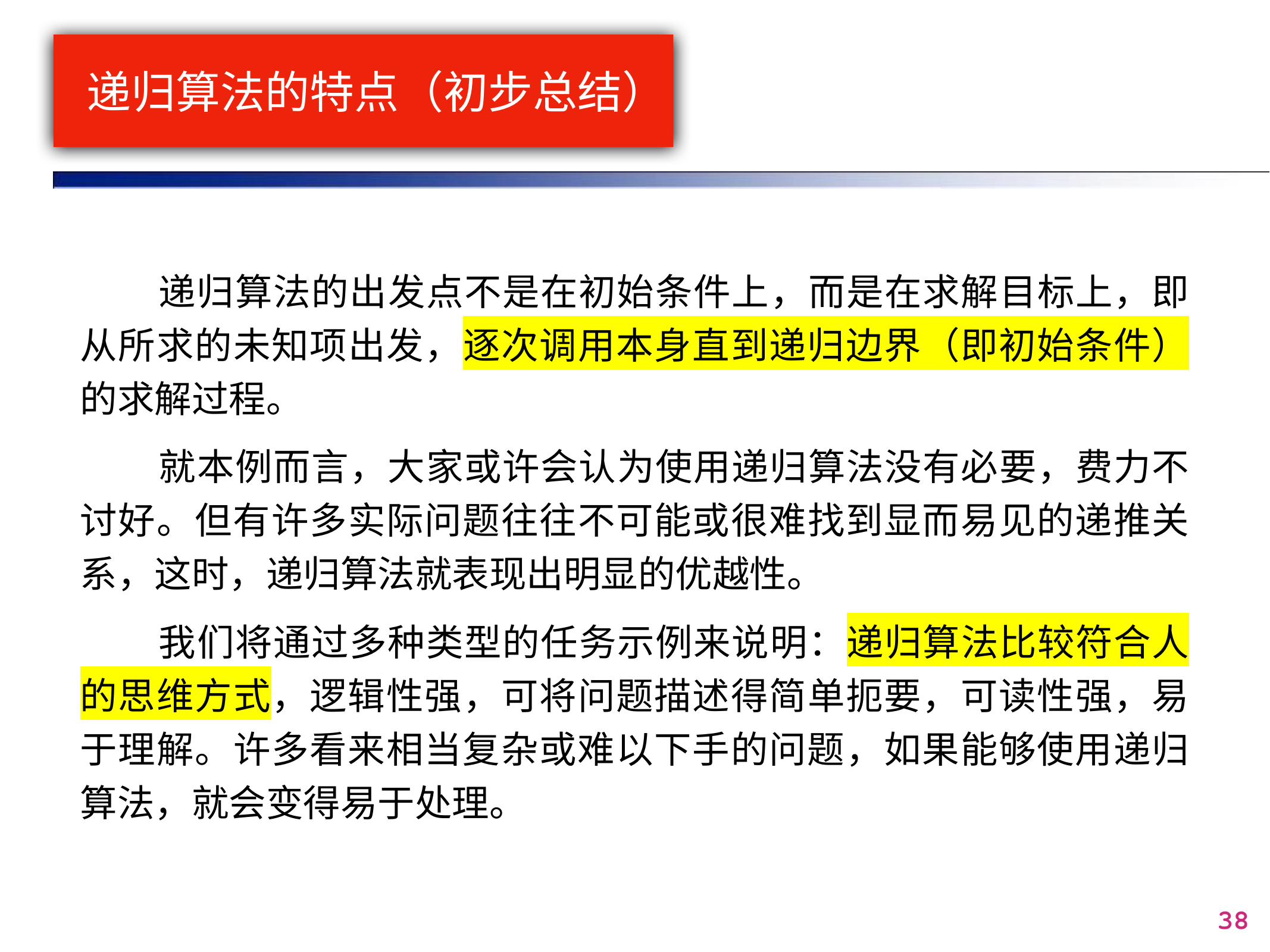

# 递归算法的特点（初步总结）
递归算法的出发点不是在初始条件上，而是在求解目标上，即从所求的未知项出发，逐次调用本身直到递归边界（即初始条件）的求解过程。
就本例而言，大家或许会认为使用递归算法没有必要，费力不讨好。但有许多实际问题往往不可能或很难找到显而易见的递推关系，这时，递归算法就表现出明显的优越性。
我们将通过多种类型的任务示例来说明：递归算法比较符合人的思维方式，逻辑性强，可将问题描述得简单扼要，可读性强，易于理解。许多看来相当复杂或难以下手的问题，如果能够使用递归算法，就会变得易于处理。
38